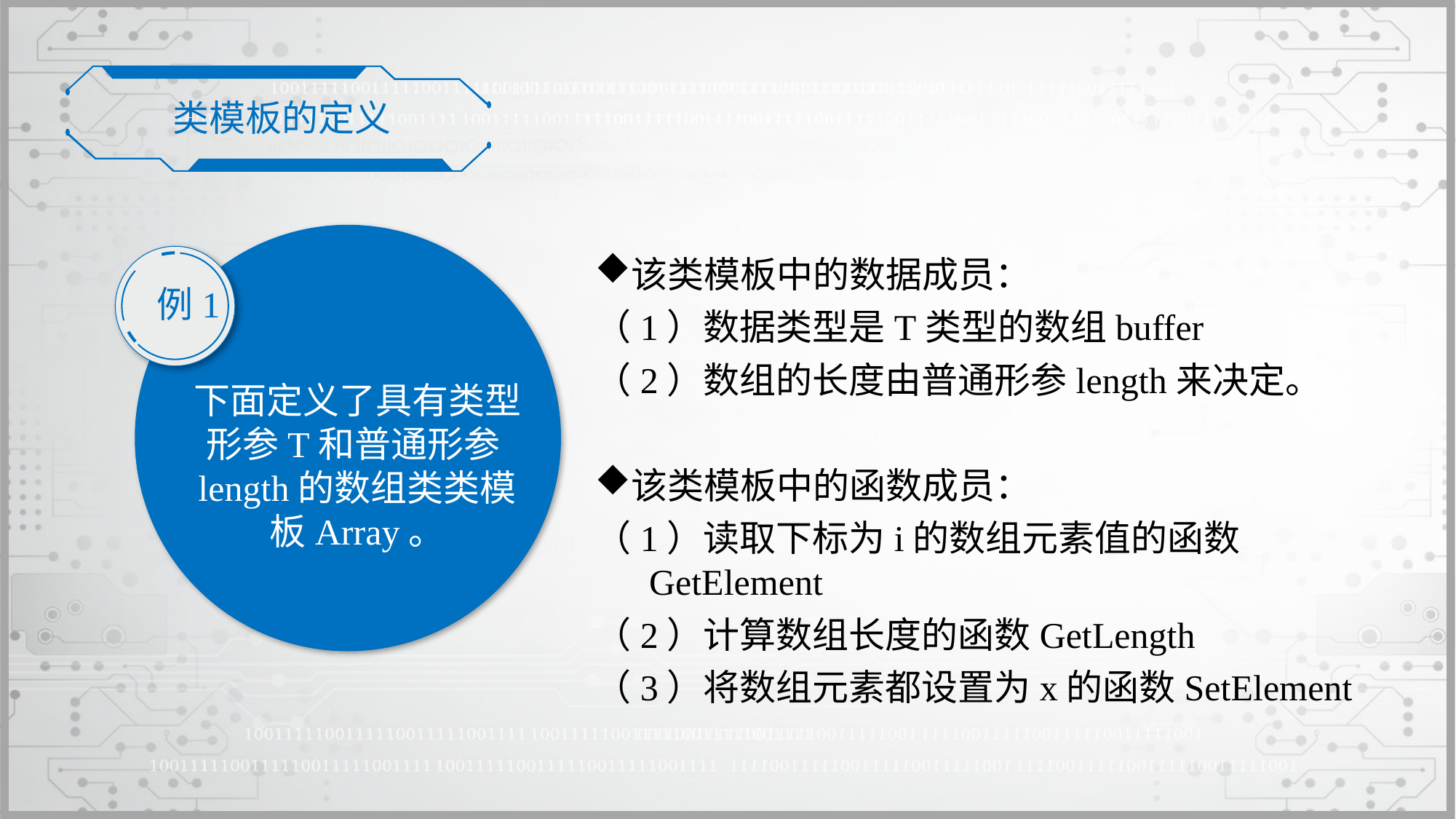

类模板的定义

下面定义了具有类型形参T和普通形参length的数组类类模板Array。
该类模板中的数据成员：
（1）数据类型是T类型的数组buffer
（2）数组的长度由普通形参length来决定。

该类模板中的函数成员：
（1）读取下标为i的数组元素值的函数GetElement
（2）计算数组长度的函数GetLength
（3）将数组元素都设置为x的函数SetElement

例1